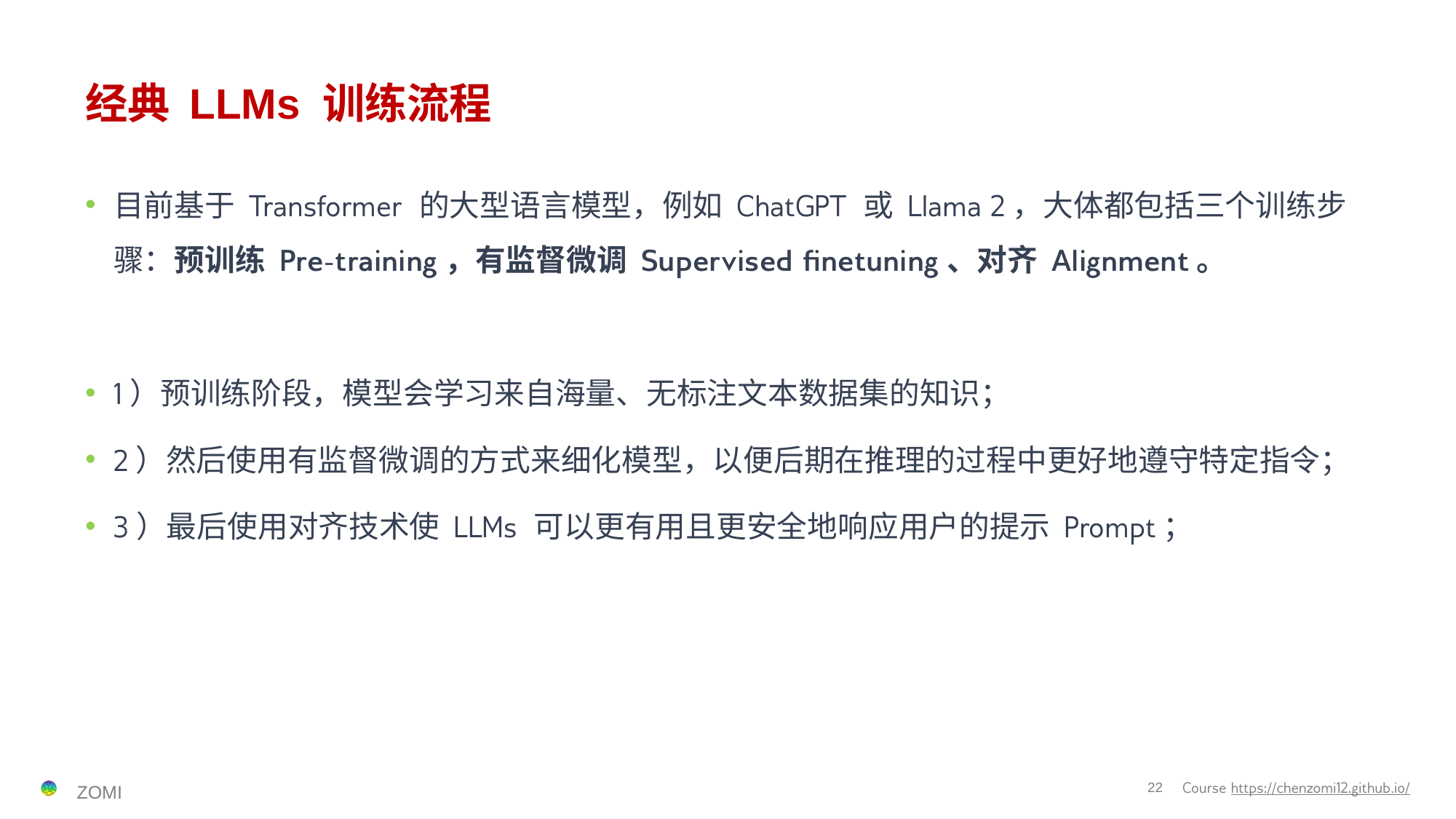

# 经典 LLMs 训练流程
目前基于 Transformer 的大型语言模型，例如 ChatGPT 或 Llama 2，大体都包括三个训练步骤：预训练 Pre-training，有监督微调 Supervised finetuning、对齐 Alignment。

1）预训练阶段，模型会学习来自海量、无标注文本数据集的知识；
2）然后使用有监督微调的方式来细化模型，以便后期在推理的过程中更好地遵守特定指令；
3）最后使用对齐技术使 LLMs 可以更有用且更安全地响应用户的提示 Prompt；